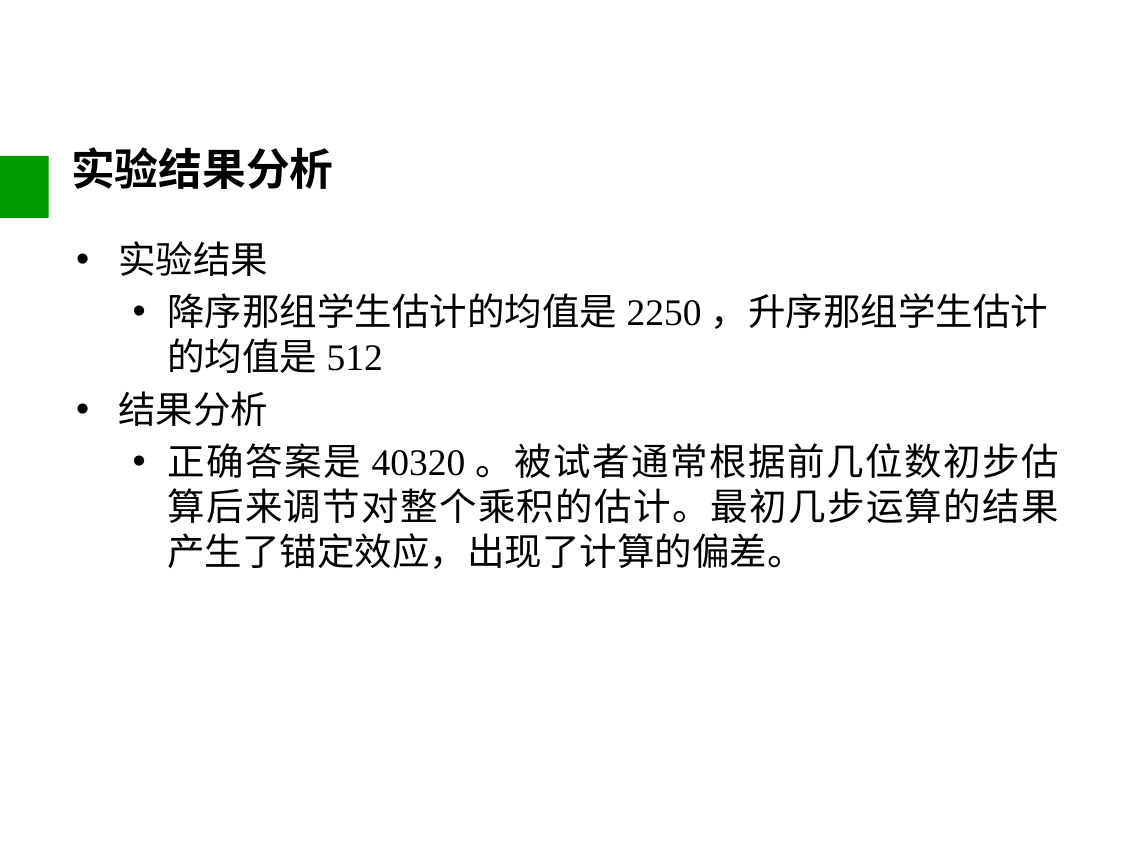

# 实验结果分析

实验结果
降序那组学生估计的均值是2250，升序那组学生估计的均值是512
结果分析
正确答案是40320。被试者通常根据前几位数初步估算后来调节对整个乘积的估计。最初几步运算的结果产生了锚定效应，出现了计算的偏差。

40